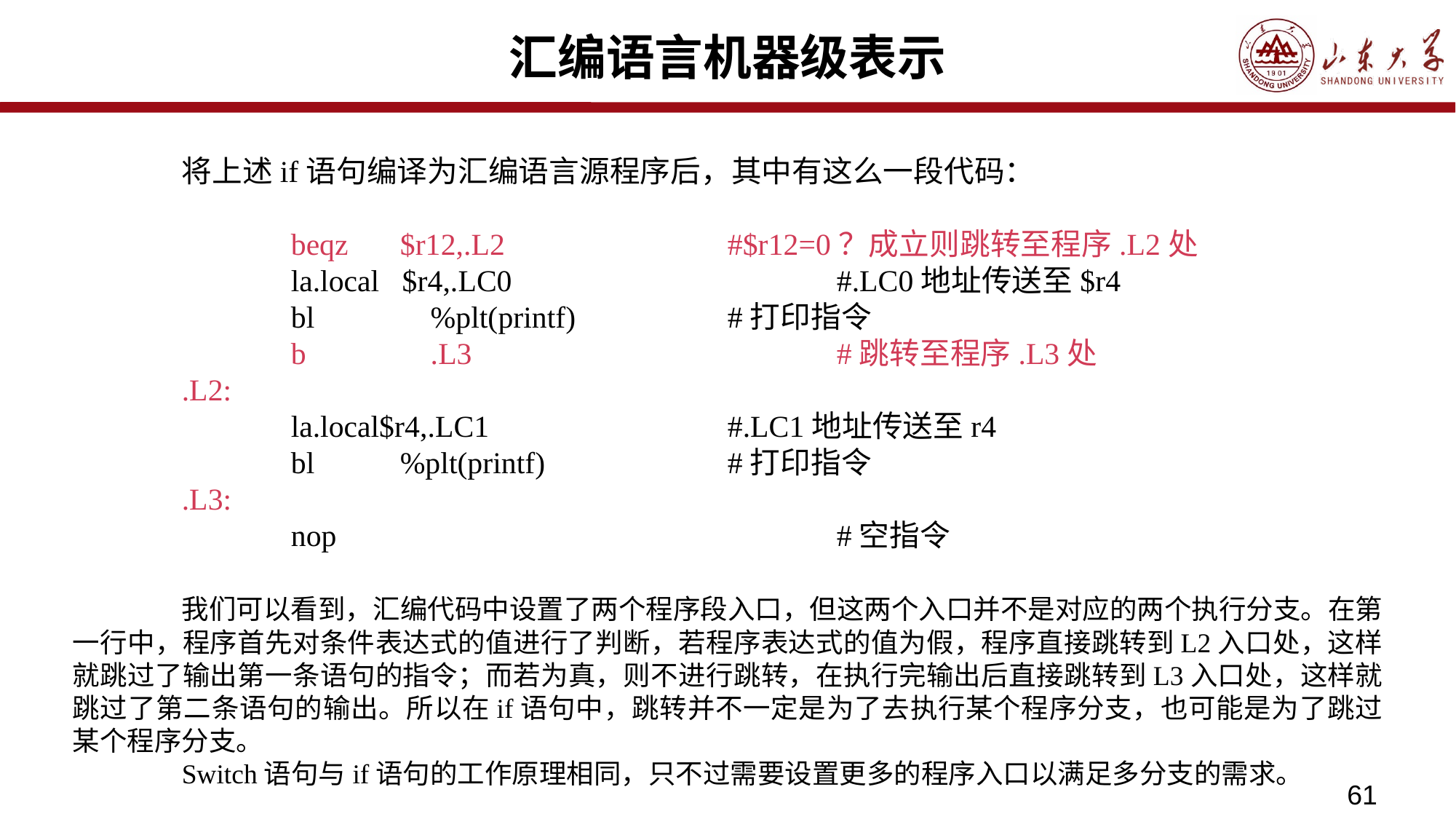

# 汇编语言机器级表示
	将上述if语句编译为汇编语言源程序后，其中有这么一段代码：

		beqz	$r12,.L2 		#$r12=0？成立则跳转至程序.L2处
		la.local   $r4,.LC0  	    		#.LC0地址传送至$r4
		bl	    %plt(printf)  		#打印指令
		b	    .L3  				#跳转至程序.L3处
	.L2:
		la.local$r4,.LC1  	    		#.LC1地址传送至r4
		bl	%plt(printf)   		#打印指令
	.L3:
		nop  					#空指令

	我们可以看到，汇编代码中设置了两个程序段入口，但这两个入口并不是对应的两个执行分支。在第一行中，程序首先对条件表达式的值进行了判断，若程序表达式的值为假，程序直接跳转到L2入口处，这样就跳过了输出第一条语句的指令；而若为真，则不进行跳转，在执行完输出后直接跳转到L3入口处，这样就跳过了第二条语句的输出。所以在if语句中，跳转并不一定是为了去执行某个程序分支，也可能是为了跳过某个程序分支。
	Switch语句与if语句的工作原理相同，只不过需要设置更多的程序入口以满足多分支的需求。
61